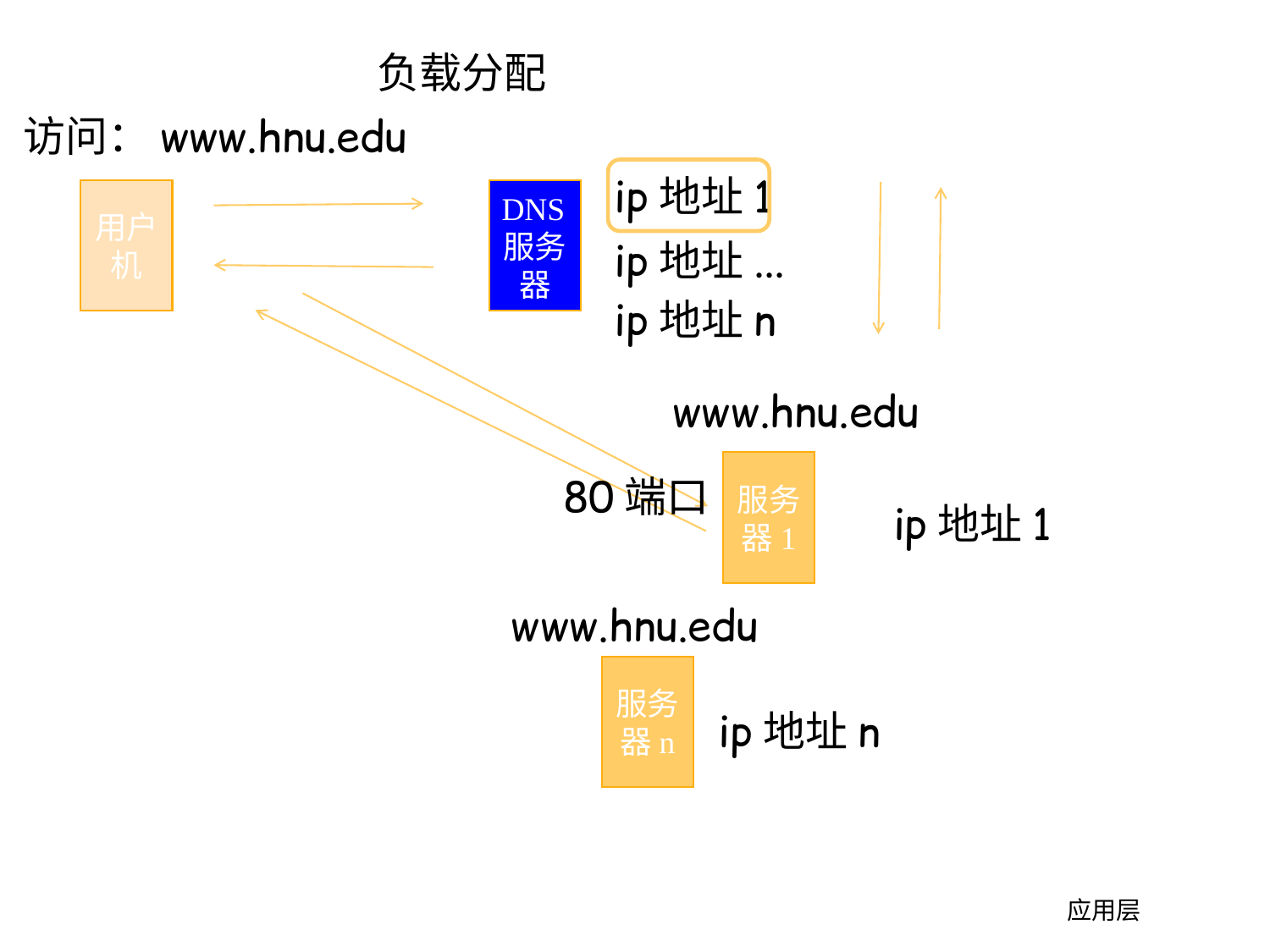

负载分配
访问：www.hnu.edu

ip地址1
用户机
DNS服务器
ip地址...
ip地址n
www.hnu.edu
服务器1
80端口
ip地址1
www.hnu.edu

服务器n

ip地址n
应用层
67